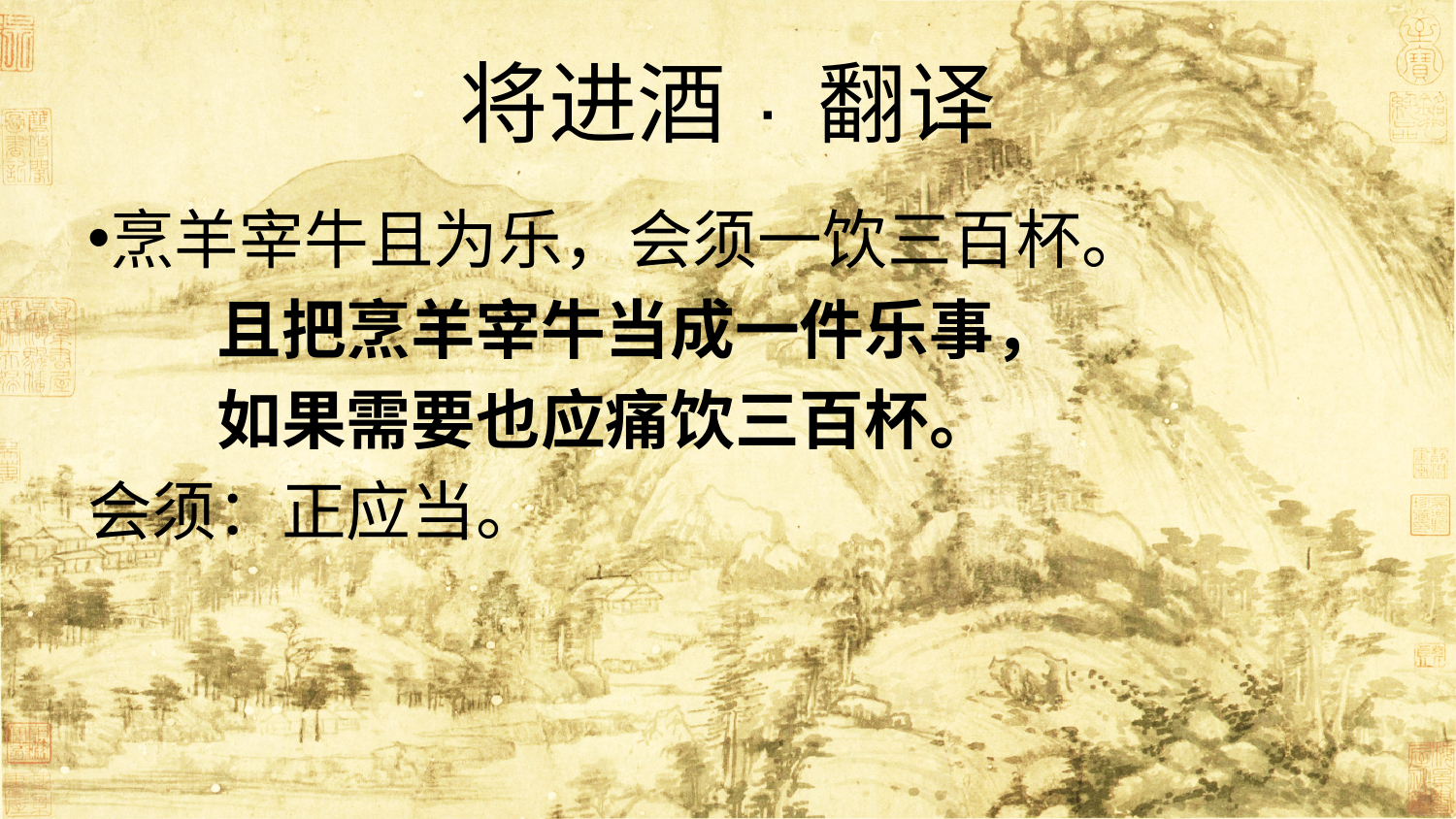

# 将进酒·翻译
烹羊宰牛且为乐，会须一饮三百杯。
　　且把烹羊宰牛当成一件乐事，
　　如果需要也应痛饮三百杯。
会须：正应当。